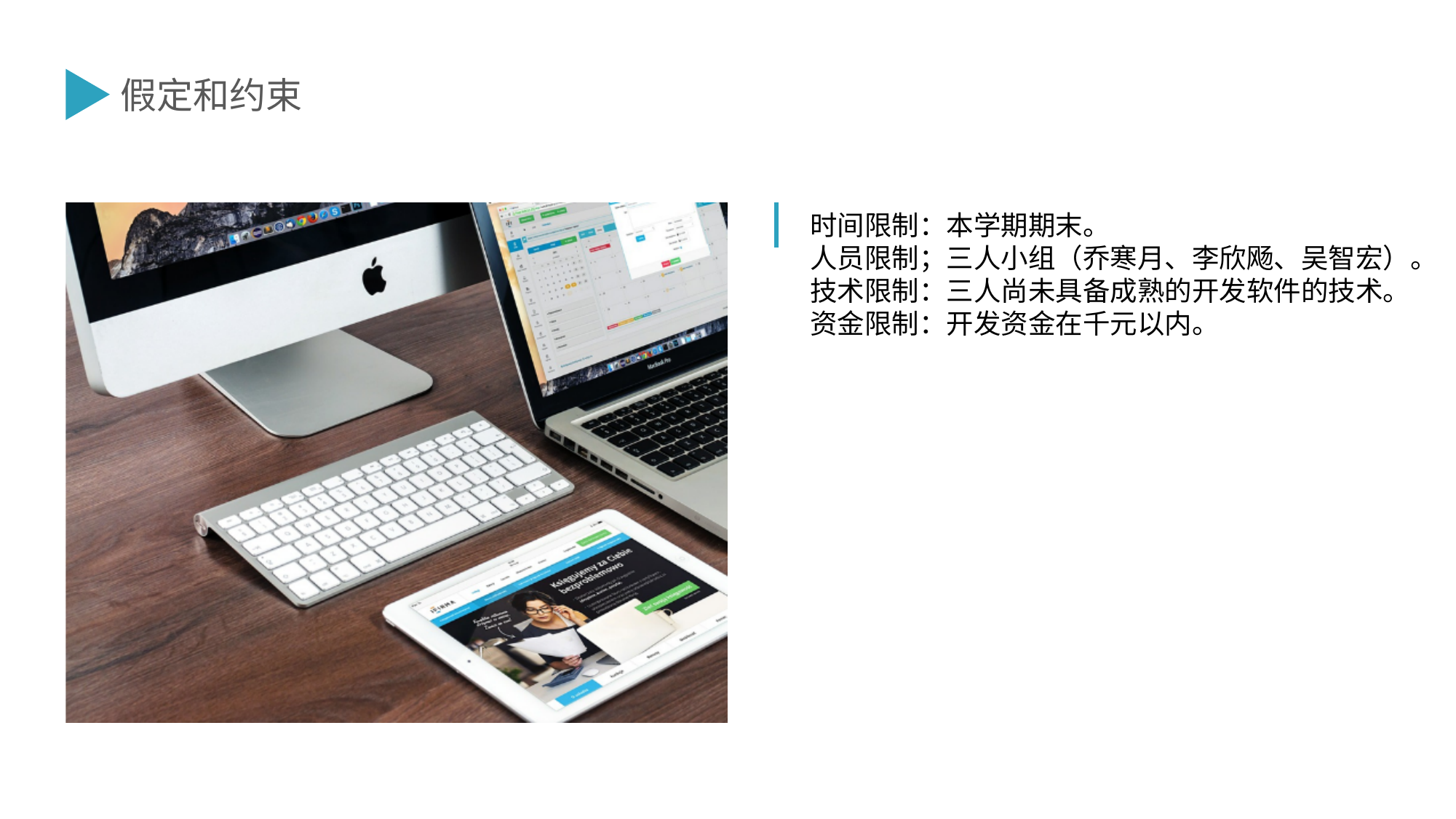

假定和约束

时间限制：本学期期末。
人员限制；三人小组（乔寒月、李欣飏、吴智宏）。
技术限制：三人尚未具备成熟的开发软件的技术。
资金限制：开发资金在千元以内。